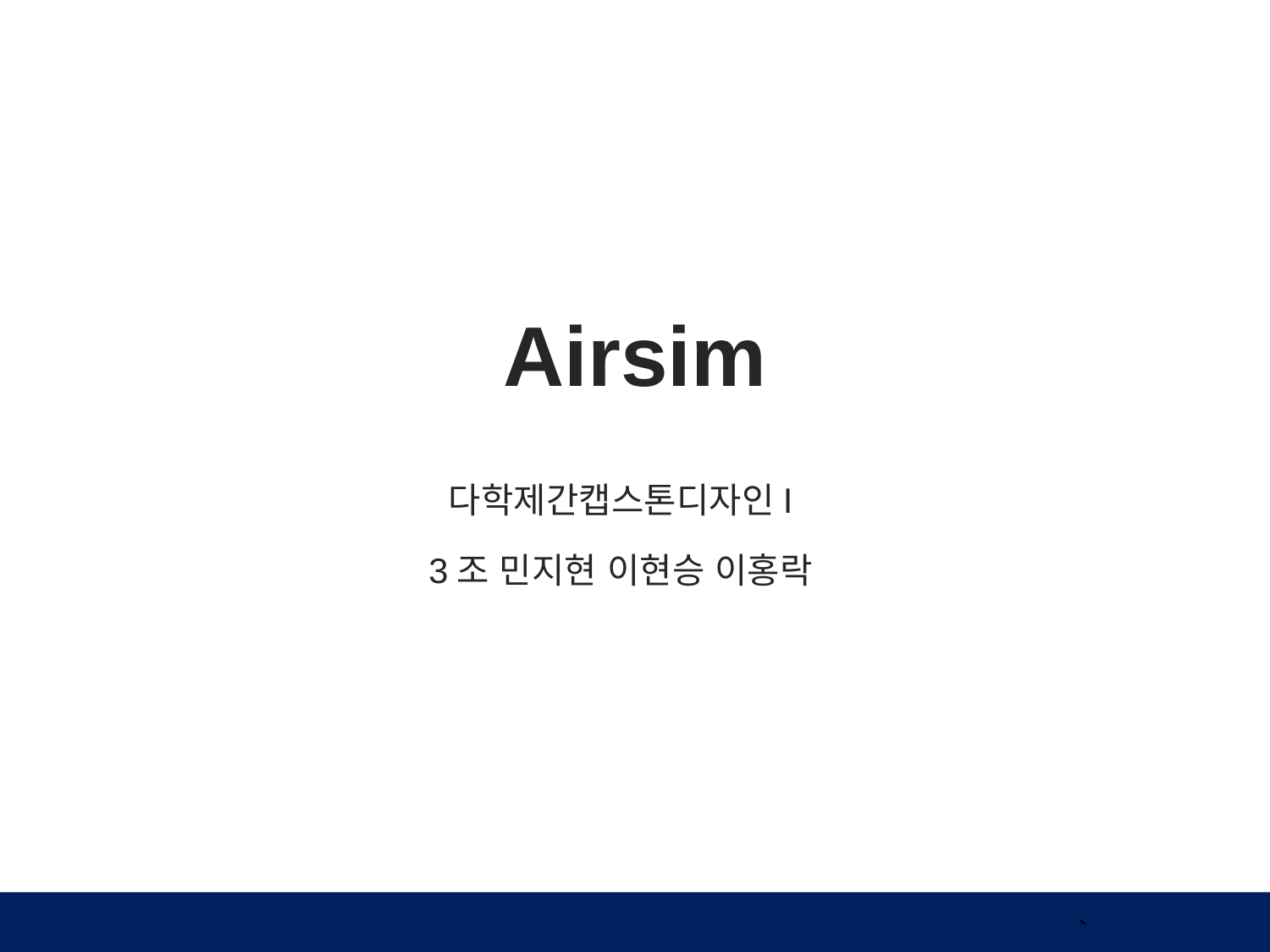

# Airsim
다학제간캡스톤디자인I
3조 민지현 이현승 이홍락
`